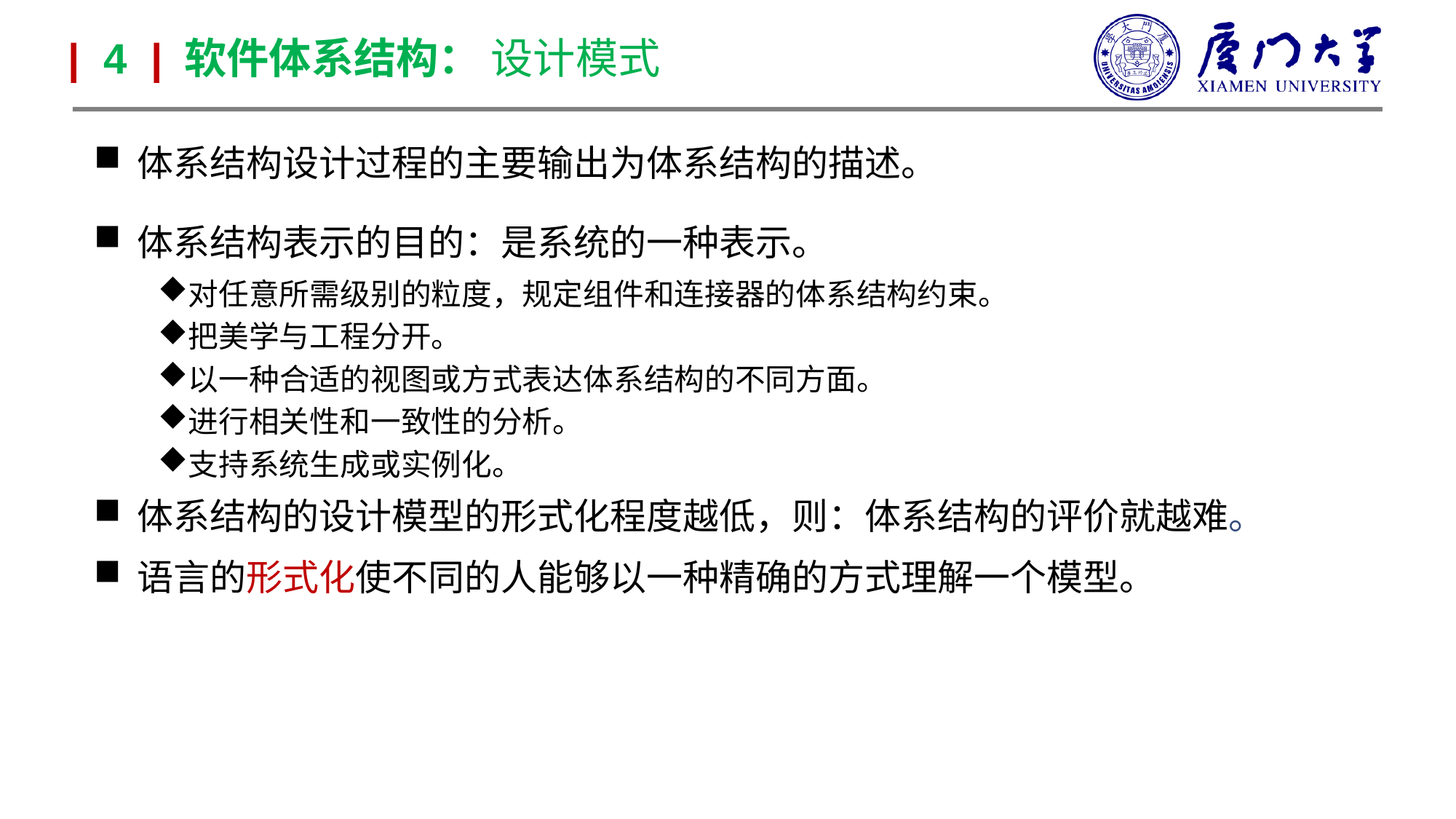

|  4  | 软件体系结构： 设计模式
体系结构设计过程的主要输出为体系结构的描述。
体系结构表示的目的：是系统的一种表示。
对任意所需级别的粒度，规定组件和连接器的体系结构约束。
把美学与工程分开。
以一种合适的视图或方式表达体系结构的不同方面。
进行相关性和一致性的分析。
支持系统生成或实例化。
体系结构的设计模型的形式化程度越低，则：体系结构的评价就越难。
语言的形式化使不同的人能够以一种精确的方式理解一个模型。